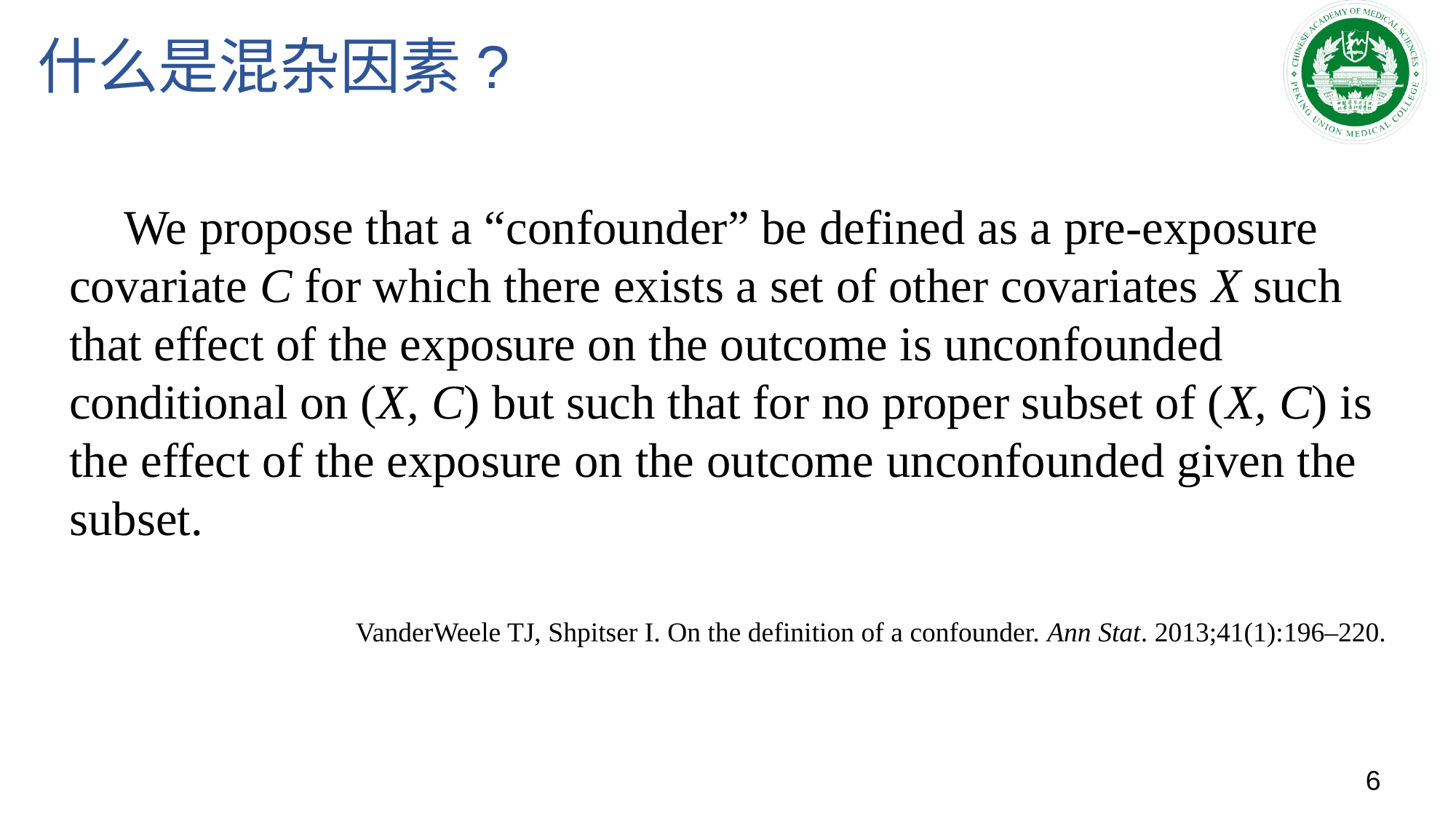

# 什么是混杂因素?
We propose that a “confounder” be defined as a pre-exposure covariate C for which there exists a set of other covariates X such that effect of the exposure on the outcome is unconfounded conditional on (X, C) but such that for no proper subset of (X, C) is the effect of the exposure on the outcome unconfounded given the subset.

VanderWeele TJ, Shpitser I. On the definition of a confounder. Ann Stat. 2013;41(1):196–220.
6